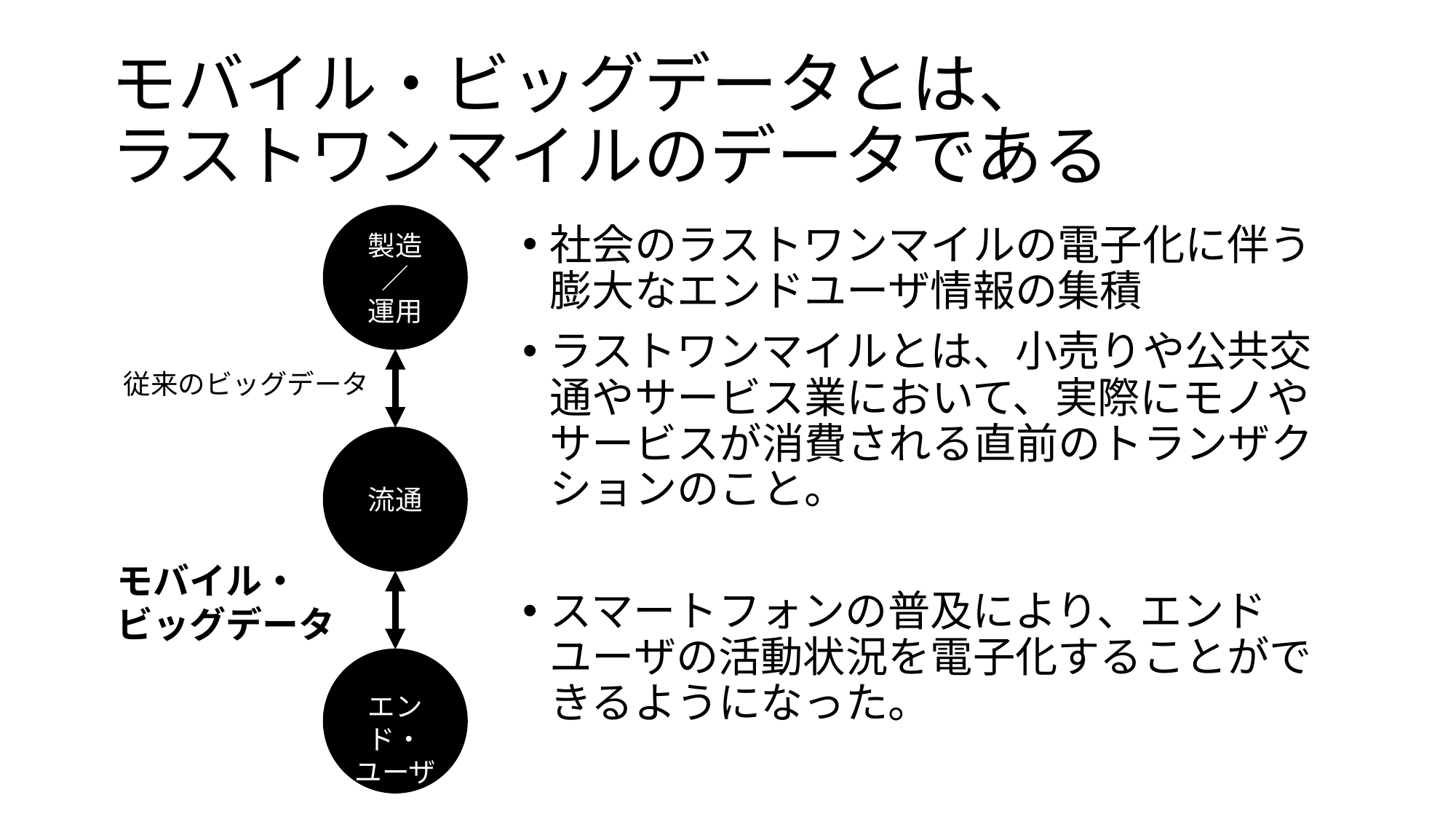

# モバイル・ビッグデータとは、 ラストワンマイルのデータである
製造／
運用
社会のラストワンマイルの電子化に伴う膨大なエンドユーザ情報の集積
ラストワンマイルとは、小売りや公共交通やサービス業において、実際にモノやサービスが消費される直前のトランザクションのこと。

スマートフォンの普及により、エンドユーザの活動状況を電子化することができるようになった。
従来のビッグデータ
流通
モバイル・
ビッグデータ

エンド・ユーザ